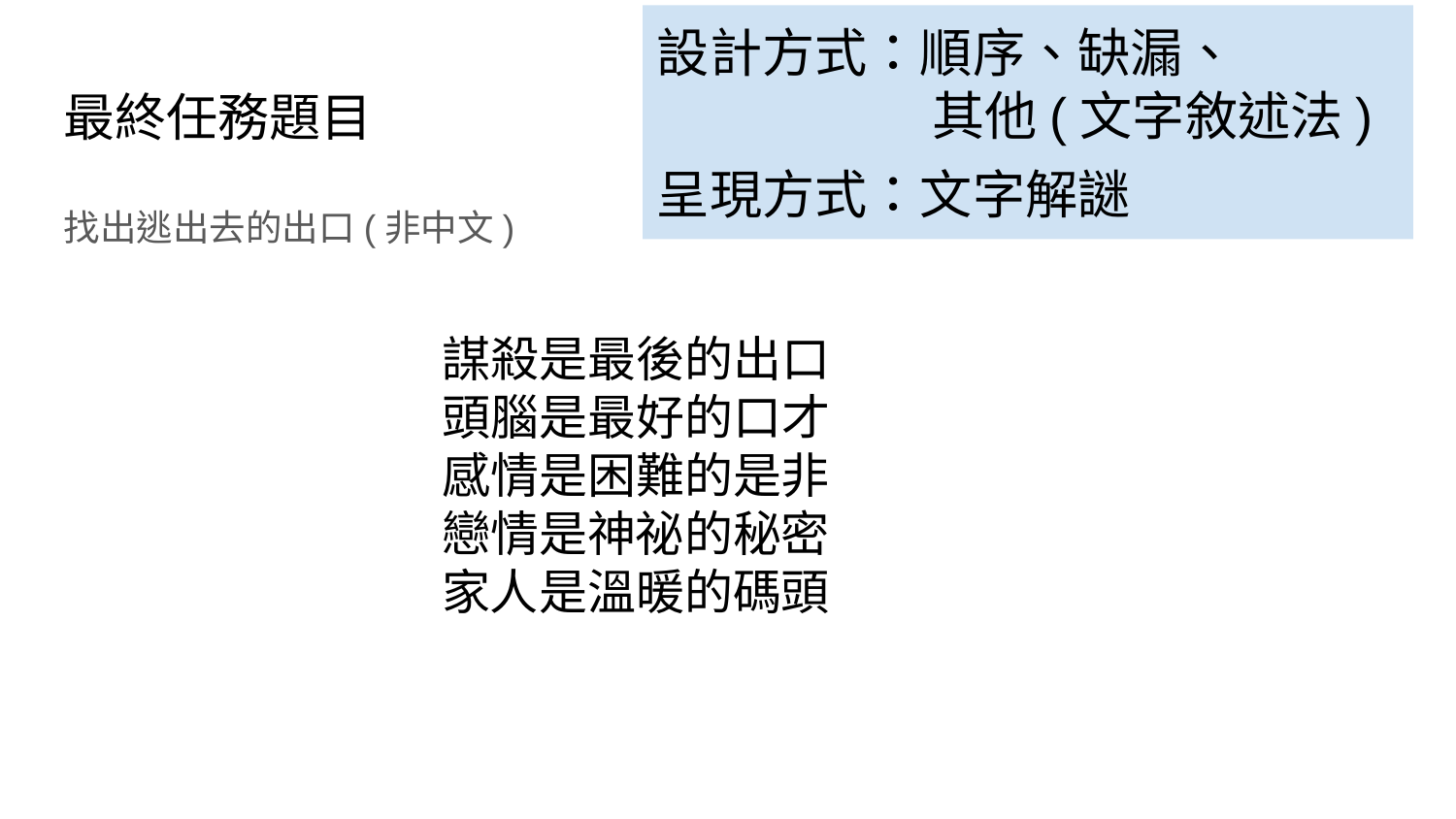

設計方式：順序、缺漏、
                  其他(文字敘述法)
最終任務題目
呈現方式：文字解謎
找出逃出去的出口(非中文)
謀殺是最後的出口
頭腦是最好的口才
感情是困難的是非
戀情是神祕的秘密
家人是溫暖的碼頭